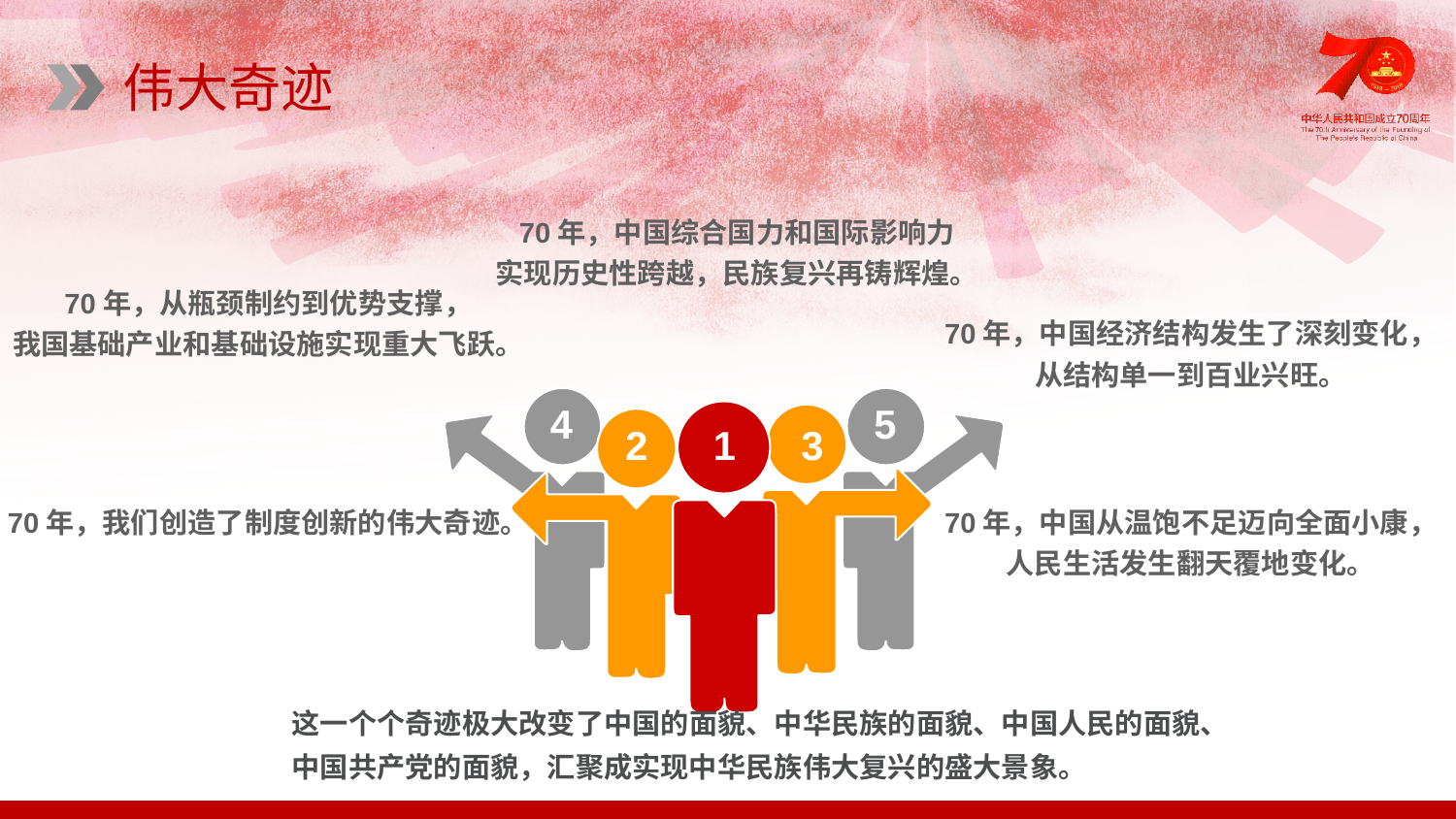

伟大奇迹

70年，中国综合国力和国际影响力
实现历史性跨越，民族复兴再铸辉煌。
70年，从瓶颈制约到优势支撑，
我国基础产业和基础设施实现重大飞跃。
70年，中国经济结构发生了深刻变化，
从结构单一到百业兴旺。

4
5

2
1
3
70年，我们创造了制度创新的伟大奇迹。
70年，中国从温饱不足迈向全面小康，
人民生活发生翻天覆地变化。
这一个个奇迹极大改变了中国的面貌、中华民族的面貌、中国人民的面貌、
中国共产党的面貌，汇聚成实现中华民族伟大复兴的盛大景象。